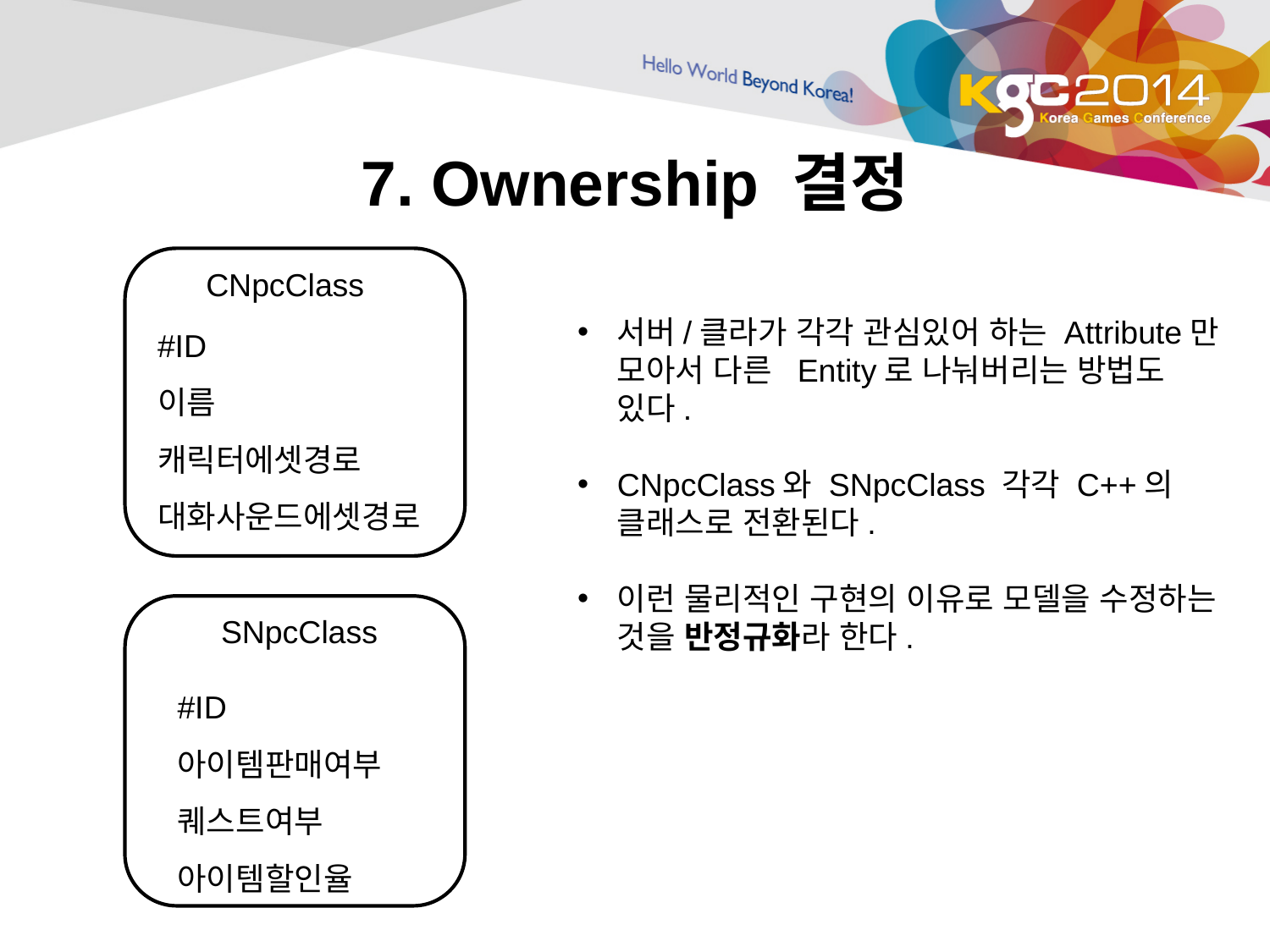

# 7. Ownership 결정

CNpcClass

#ID
이름
캐릭터에셋경로
대화사운드에셋경로
서버/클라가 각각 관심있어 하는 Attribute만 모아서 다른  Entity로 나눠버리는 방법도 있다.

CNpcClass와 SNpcClass 각각 C++의 클래스로 전환된다.

이런 물리적인 구현의 이유로 모델을 수정하는 것을 반정규화라 한다.

SNpcClass
#ID
아이템판매여부
퀘스트여부
아이템할인율